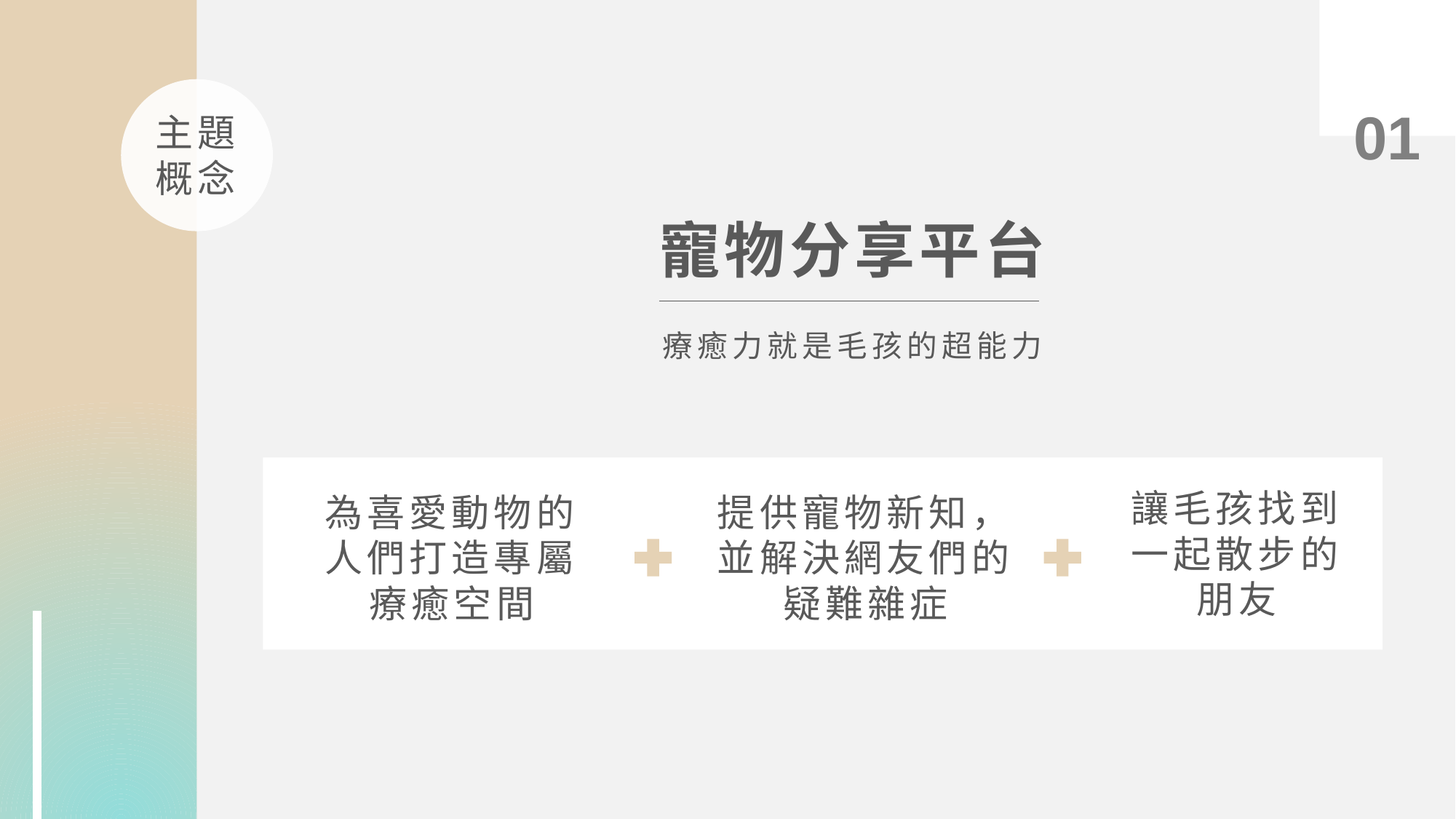

01
主題概念
寵物分享平台

療癒力就是毛孩的超能力

讓毛孩找到一起散步的朋友
為喜愛動物的人們打造專屬療癒空間
提供寵物新知，並解決網友們的疑難雜症